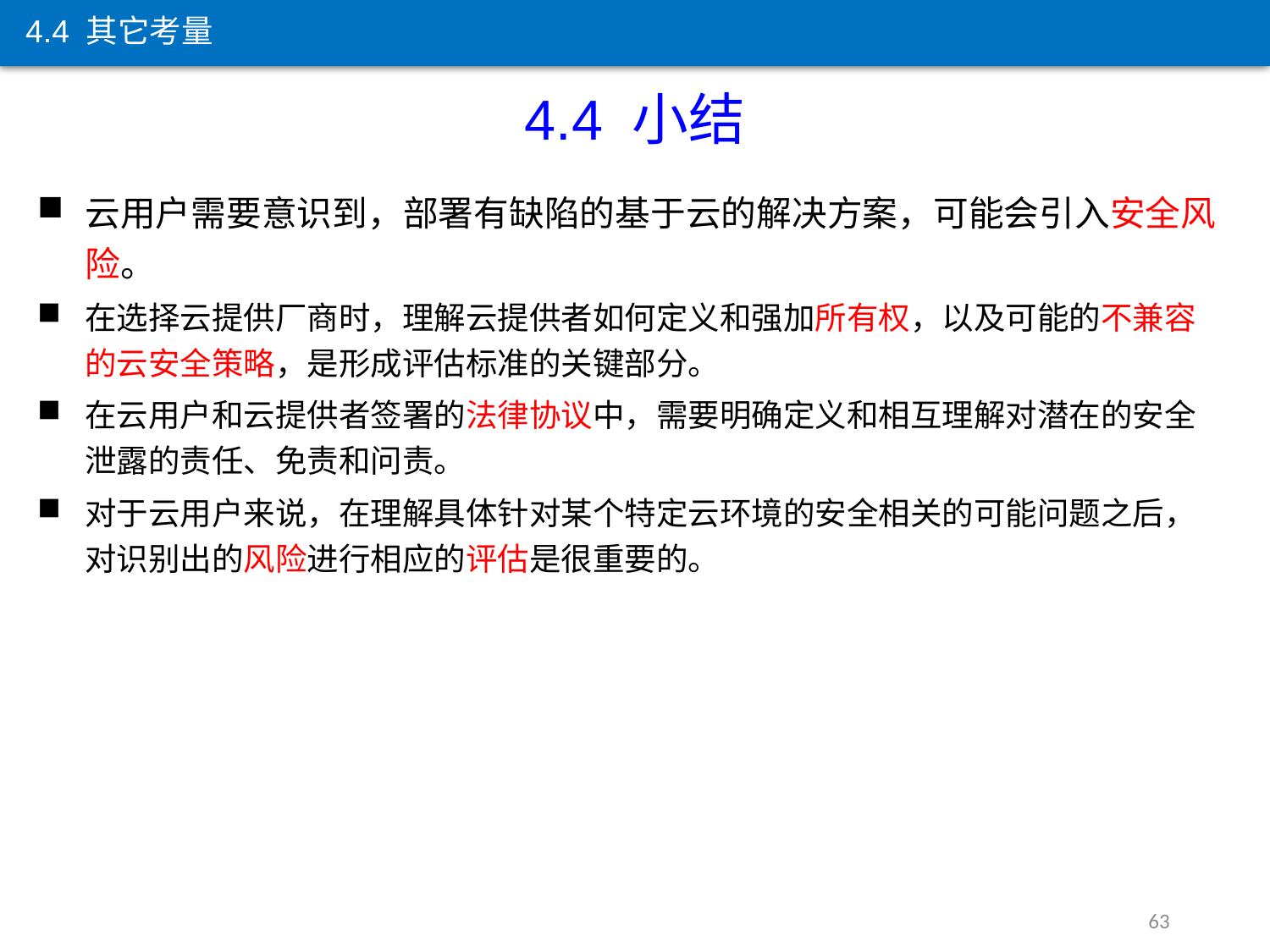

4.4 其它考量
4.4 小结
云用户需要意识到，部署有缺陷的基于云的解决方案，可能会引入安全风险。
在选择云提供厂商时，理解云提供者如何定义和强加所有权，以及可能的不兼容的云安全策略，是形成评估标准的关键部分。
在云用户和云提供者签署的法律协议中，需要明确定义和相互理解对潜在的安全泄露的责任、免责和问责。
对于云用户来说，在理解具体针对某个特定云环境的安全相关的可能问题之后，对识别出的风险进行相应的评估是很重要的。
63